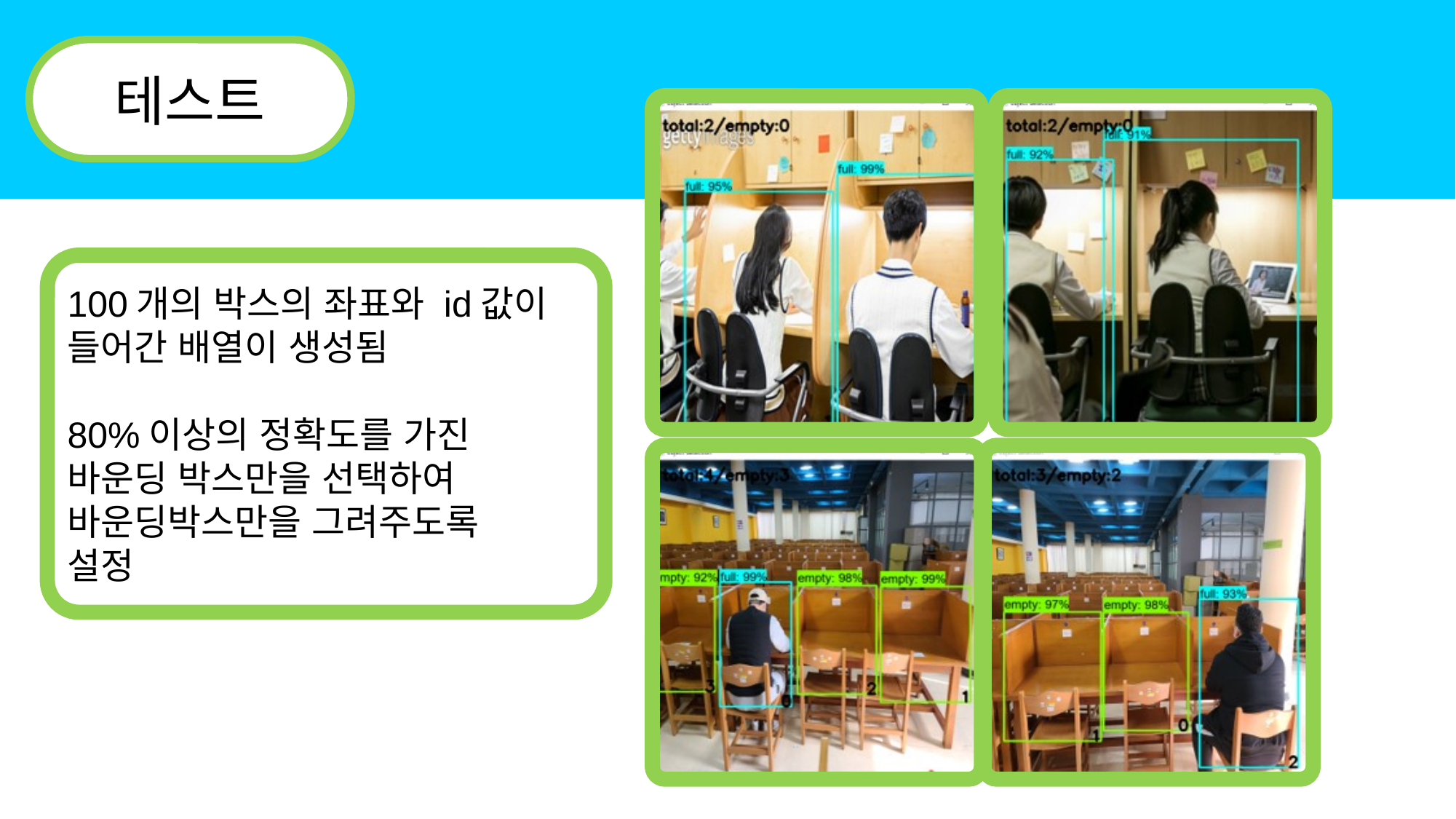

테스트

100개의 박스의 좌표와 id값이
들어간 배열이 생성됨

80%이상의 정확도를 가진
바운딩 박스만을 선택하여
바운딩박스만을 그려주도록
설정